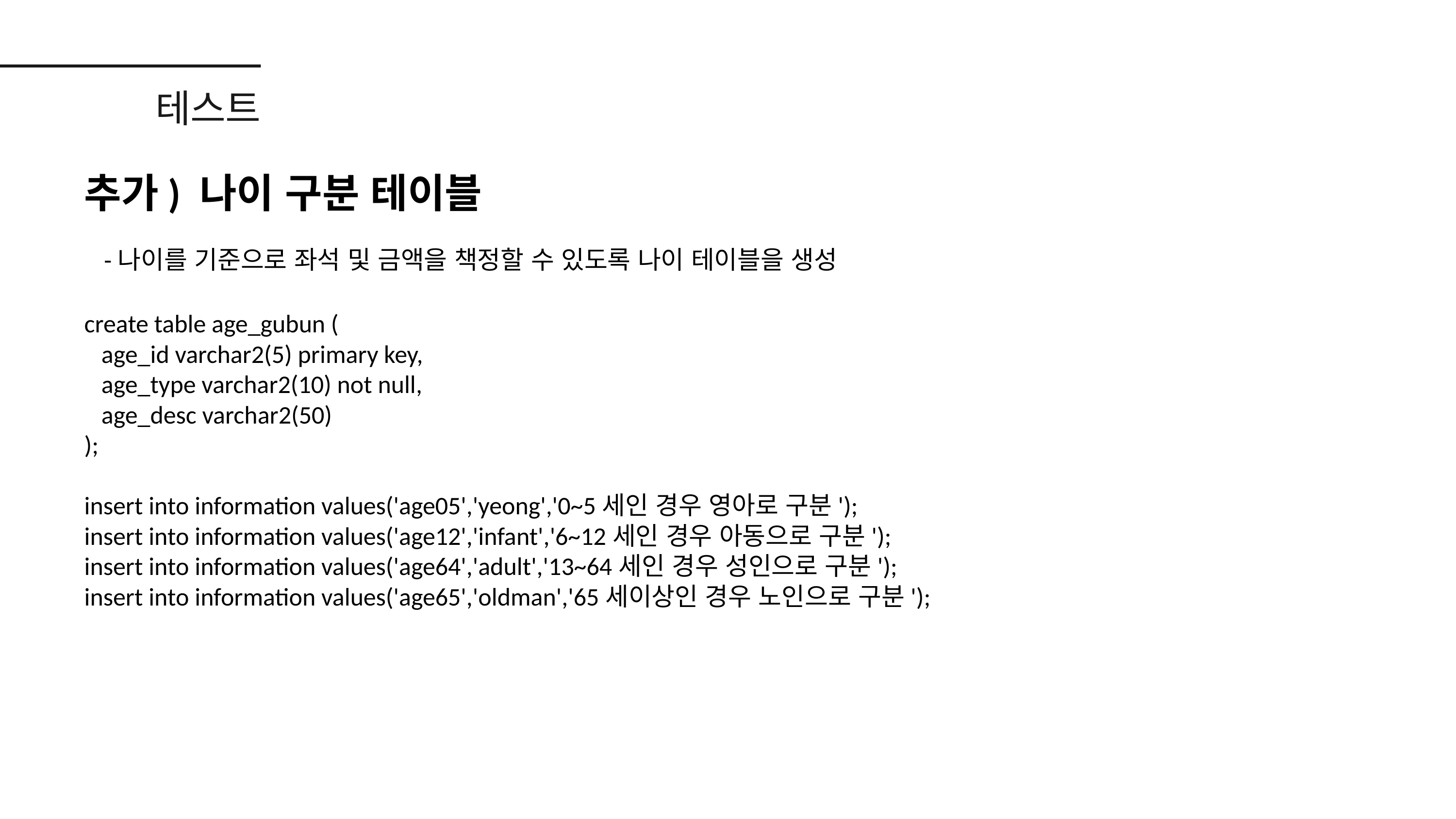

테스트
추가) 나이 구분 테이블
-나이를 기준으로 좌석 및 금액을 책정할 수 있도록 나이 테이블을 생성
create table age_gubun (
   age_id varchar2(5) primary key,
   age_type varchar2(10) not null,
   age_desc varchar2(50)
);

insert into information values('age05','yeong','0~5세인 경우 영아로 구분');
insert into information values('age12','infant','6~12세인 경우 아동으로 구분');
insert into information values('age64','adult','13~64세인 경우 성인으로 구분');
insert into information values('age65','oldman','65세이상인 경우 노인으로 구분');